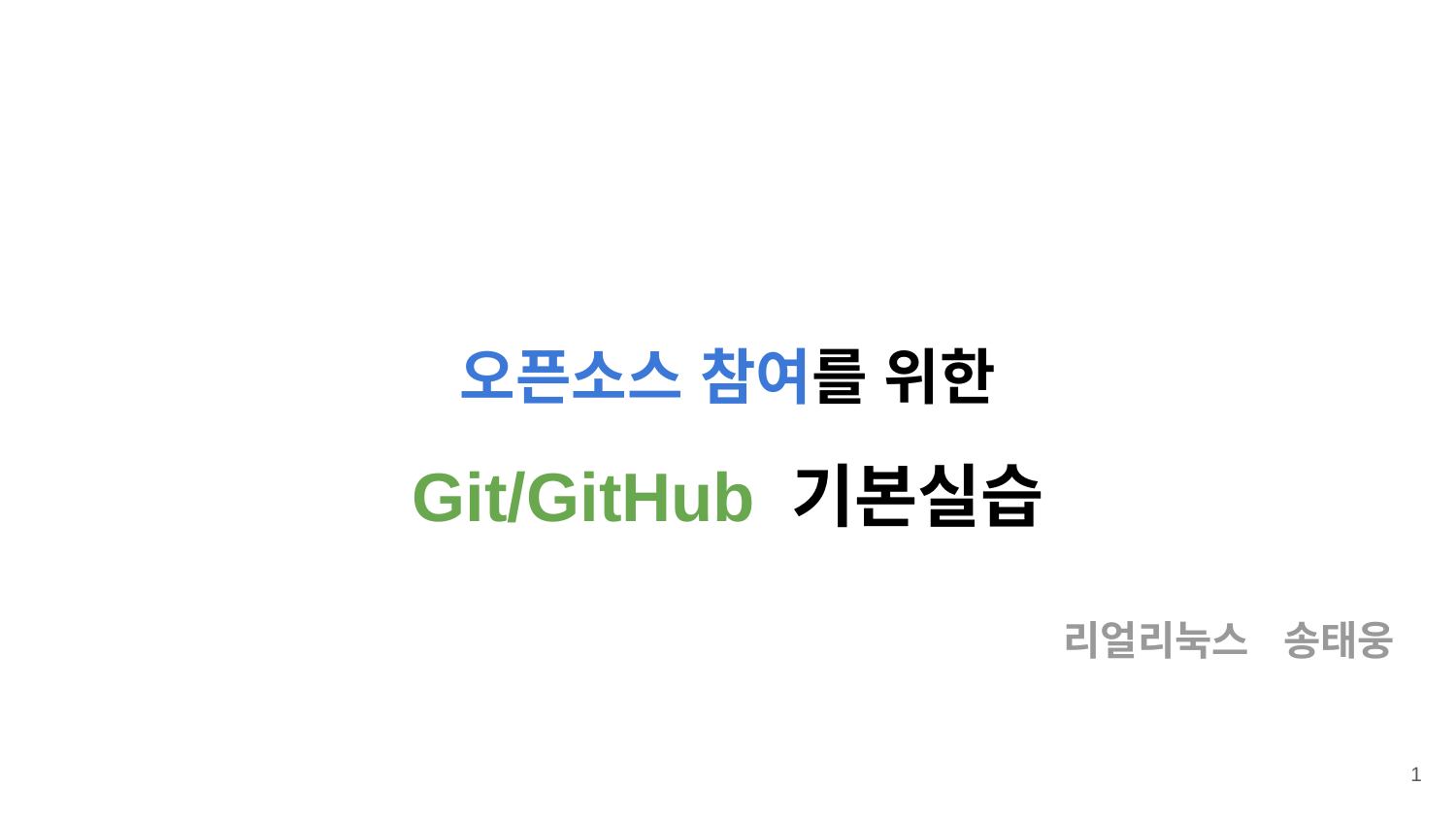

오픈소스 참여를 위한
Git/GitHub 기본실습
리얼리눅스   송태웅
1